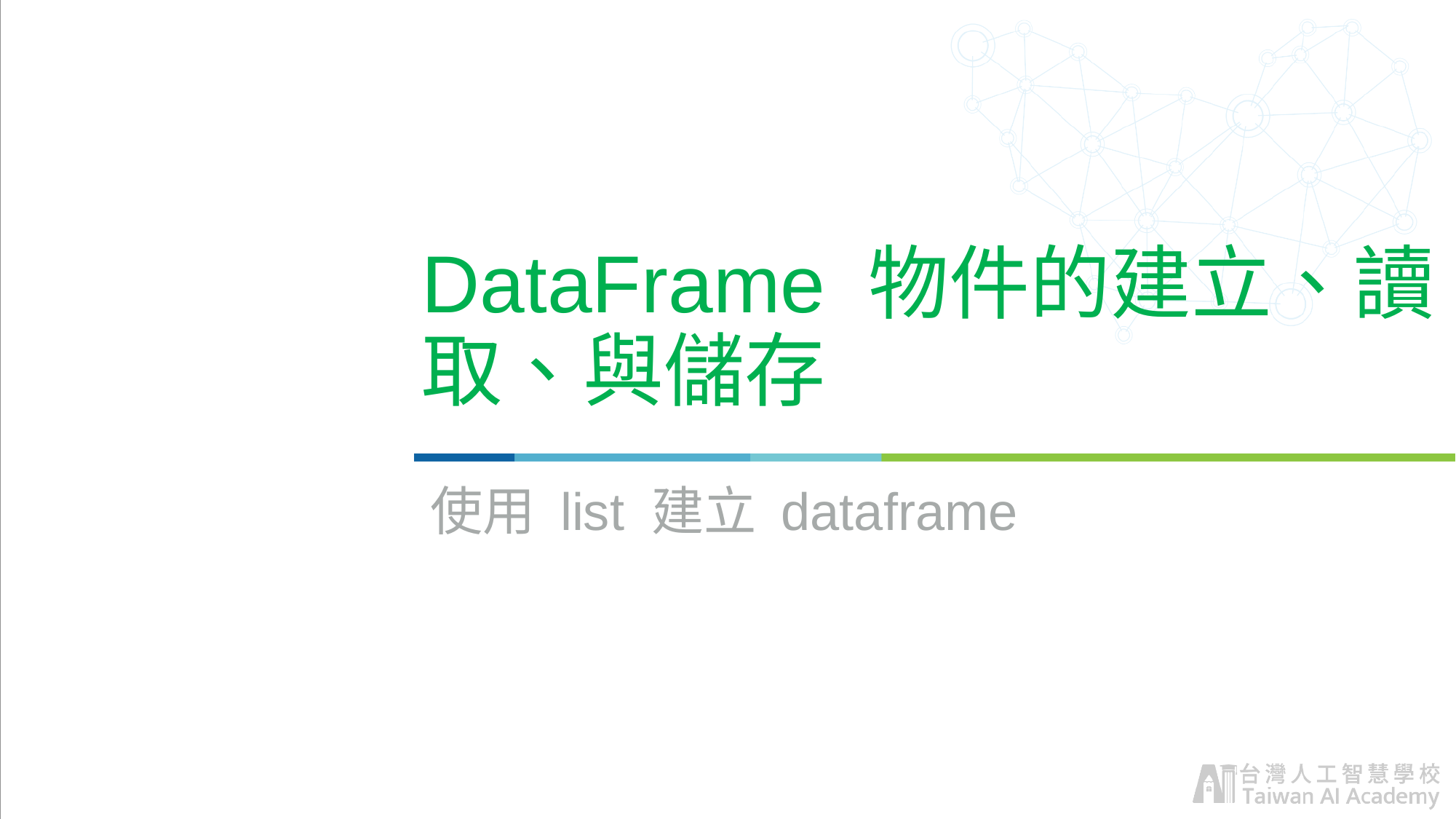

# DataFrame 物件的建立、讀取、與儲存
使用 list 建立 dataframe